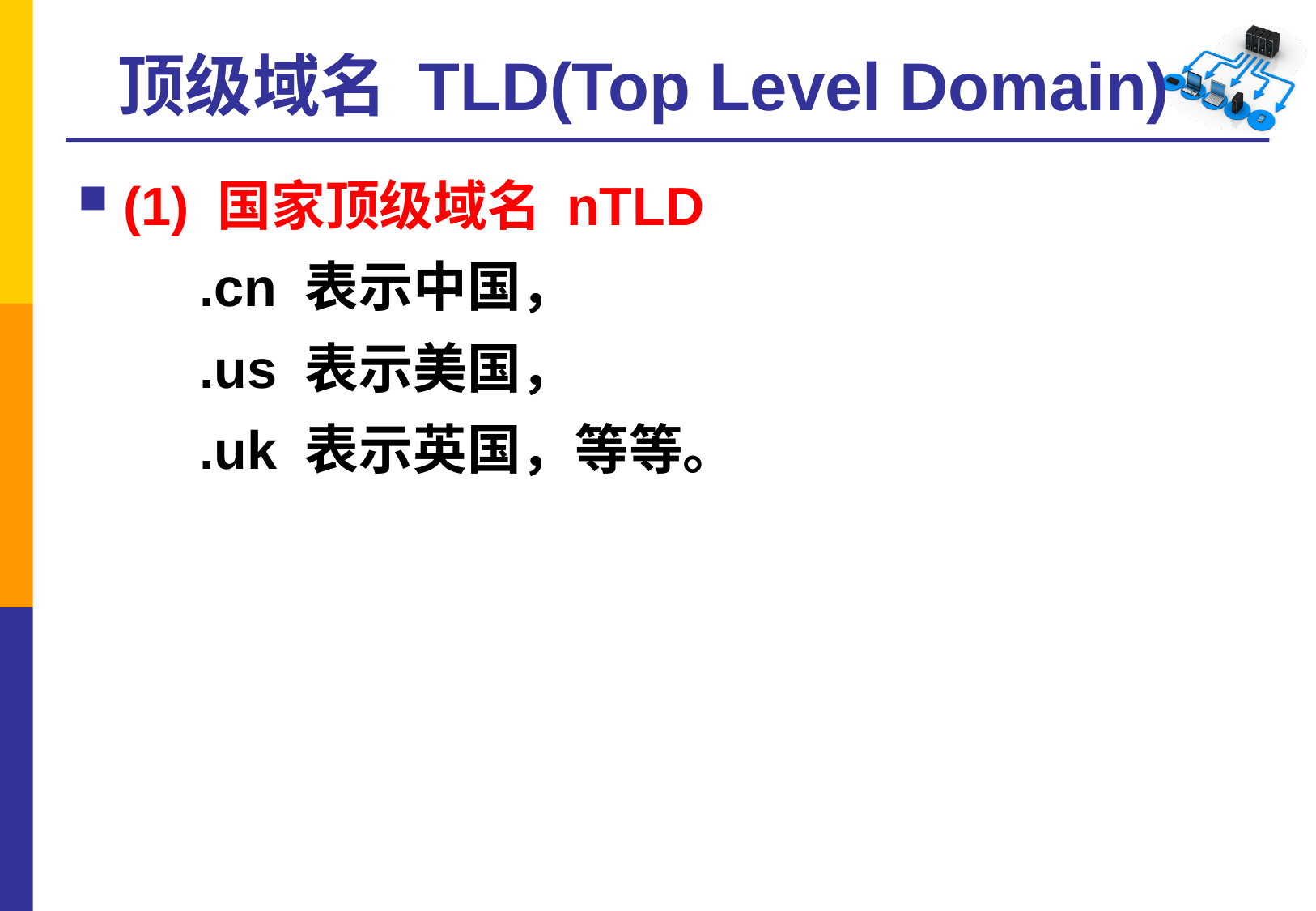

# 顶级域名 TLD(Top Level Domain)
(1) 国家顶级域名 nTLD
	.cn 表示中国，
	.us 表示美国，
	.uk 表示英国，等等。